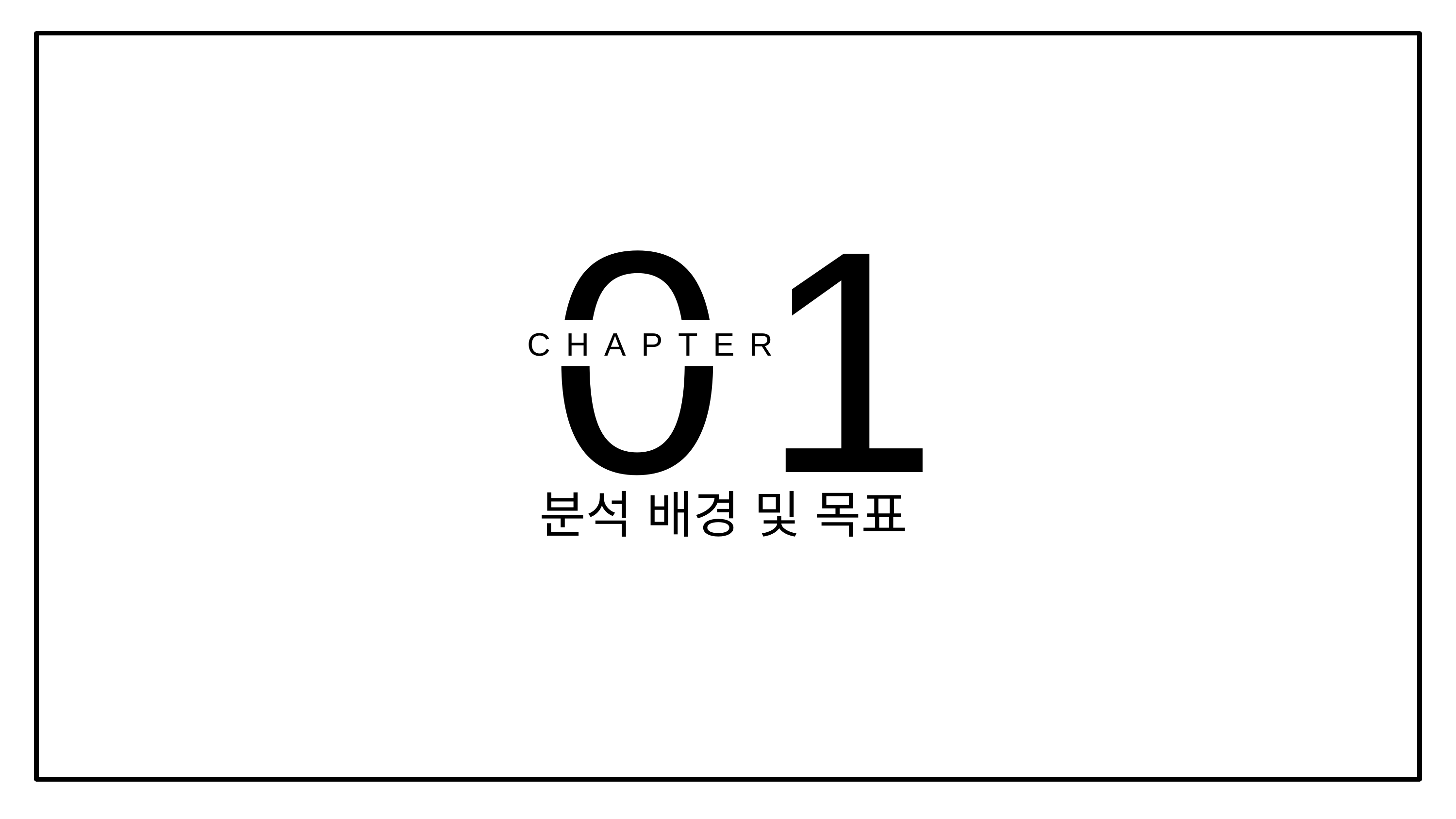

0
1
CHAPTER
분석 배경 및 목표